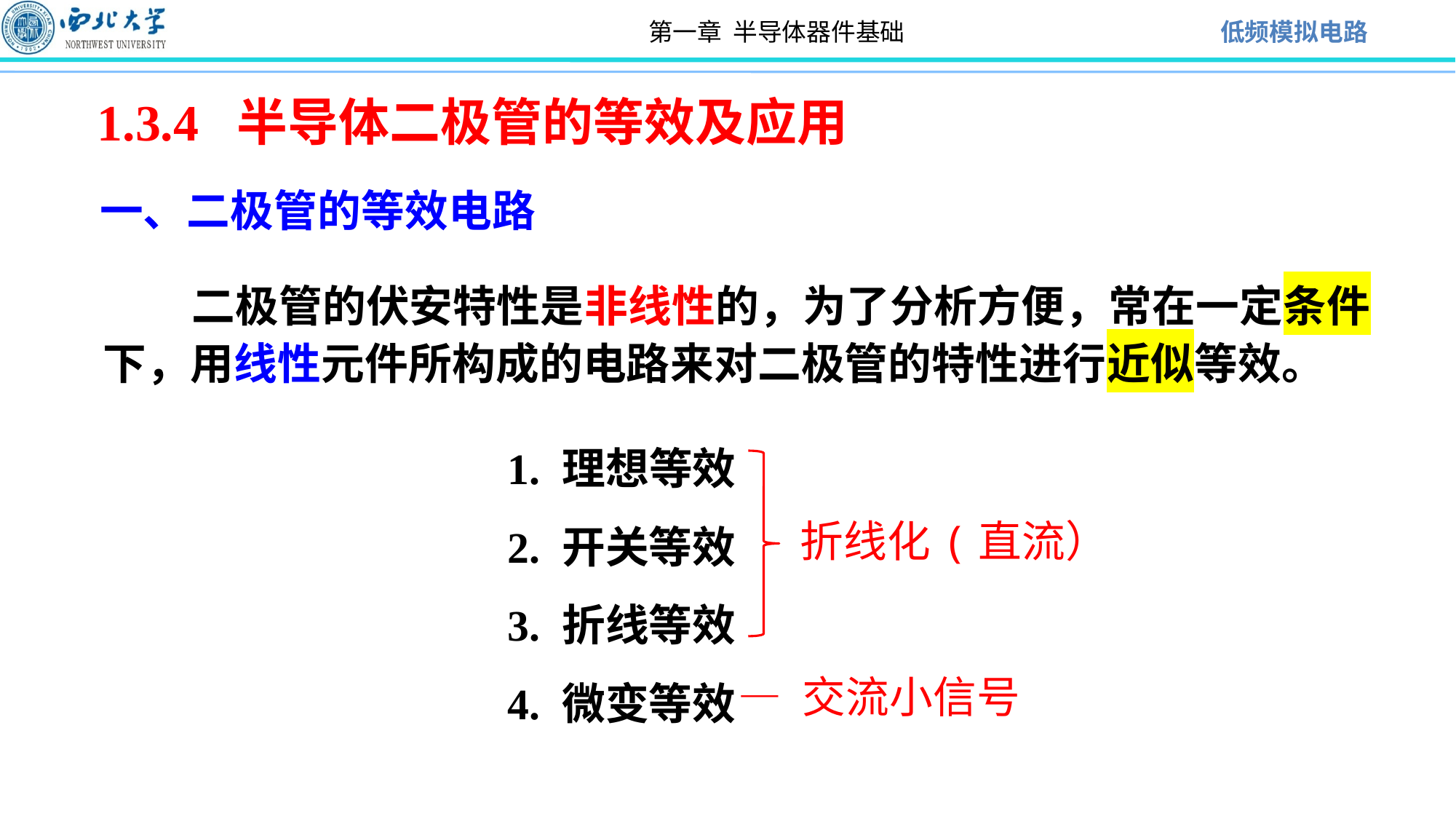

1.3.4  半导体二极管的等效及应用
一、二极管的等效电路
        二极管的伏安特性是非线性的，为了分析方便，常在一定条件下，用线性元件所构成的电路来对二极管的特性进行近似等效。
1. 理想等效
2. 开关等效
3. 折线等效
4. 微变等效

折线化(直流）
— 交流小信号
36